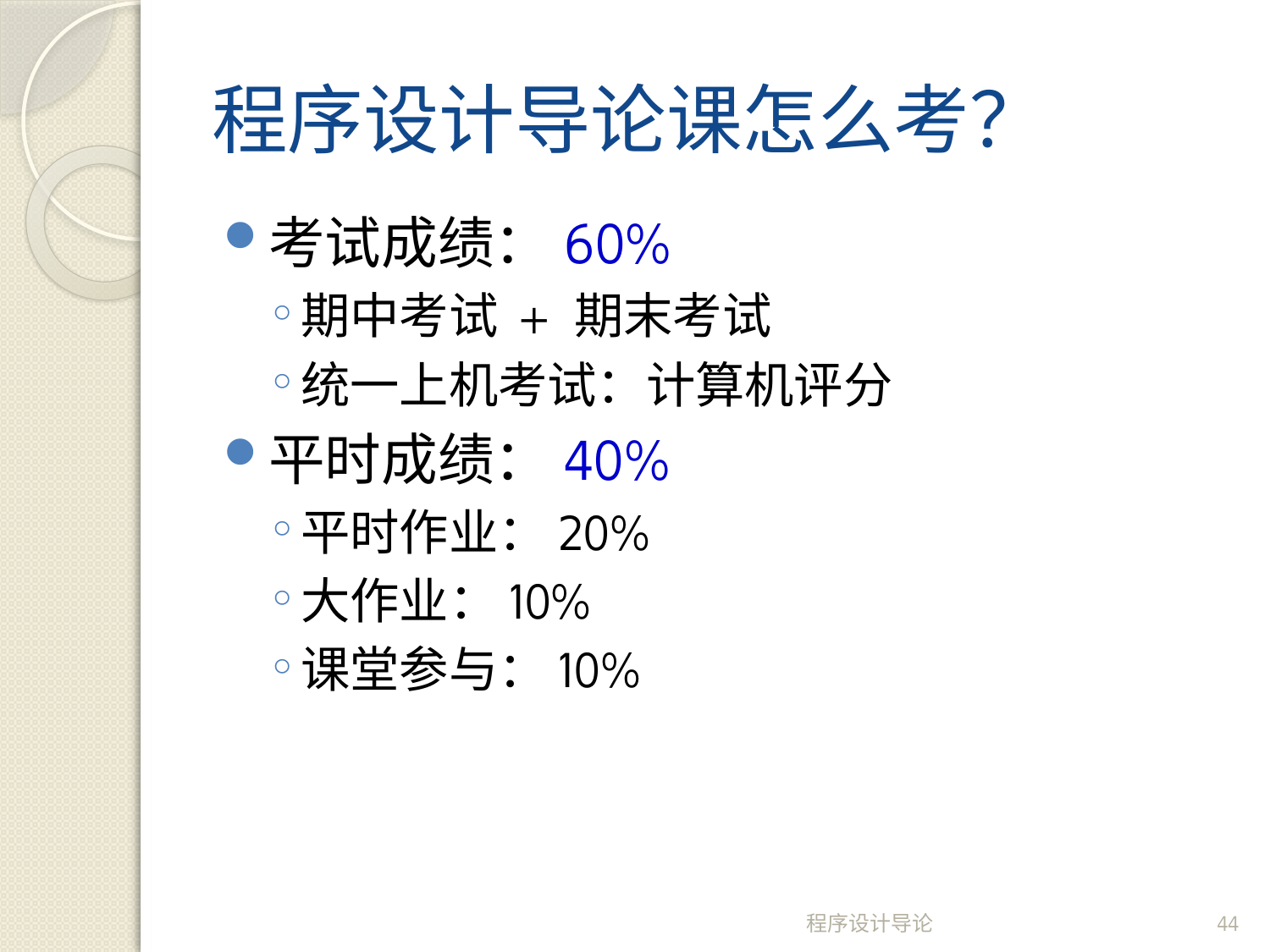

# 程序设计导论课怎么考？
考试成绩：60%
期中考试 + 期末考试
统一上机考试：计算机评分
平时成绩：40%
平时作业：20%
大作业：10%
课堂参与：10%
程序设计导论
44